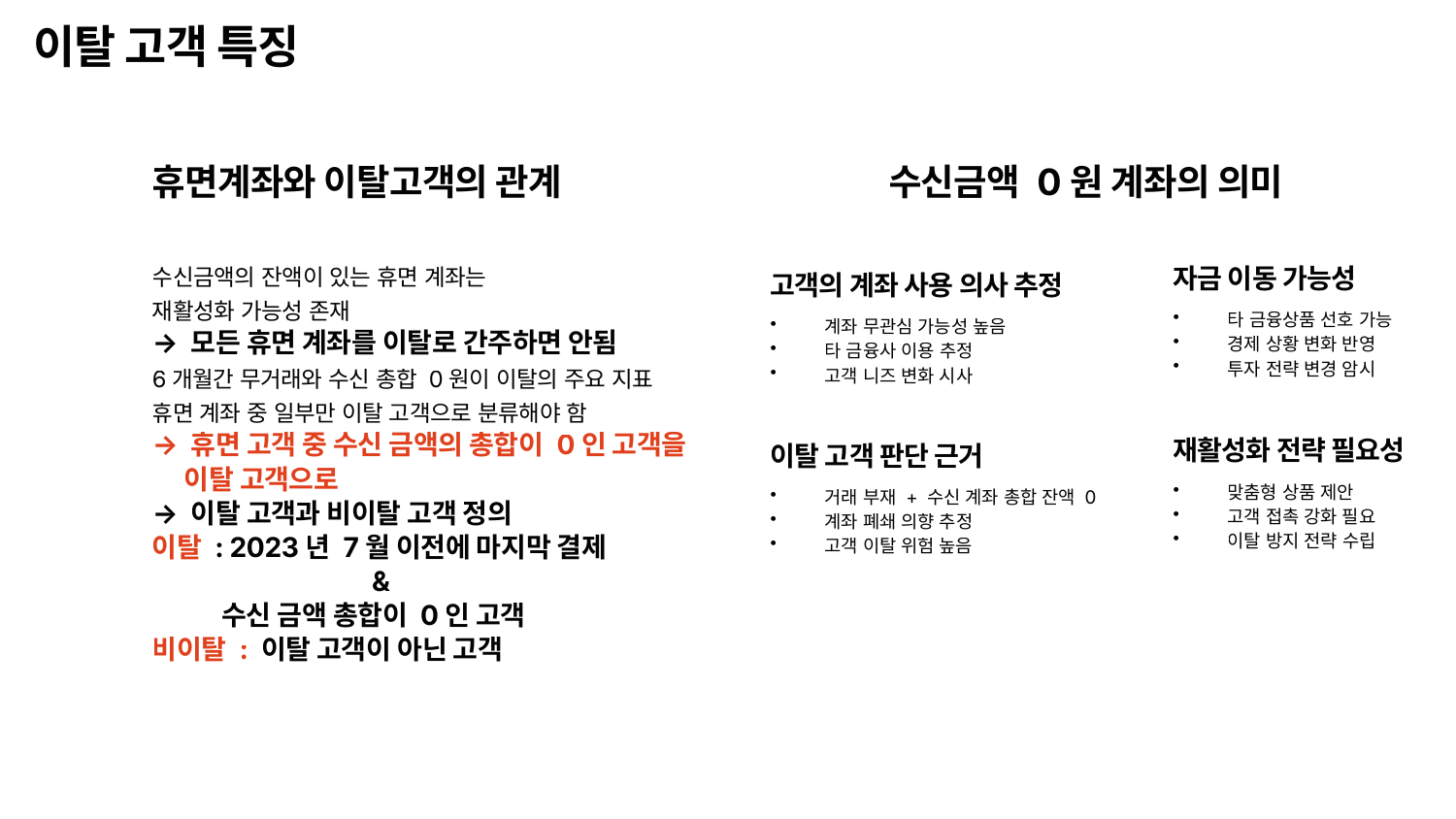

이탈 고객 특징
휴면계좌와 이탈고객의 관계
수신금액 0원 계좌의 의미

수신금액의 잔액이 있는 휴면 계좌는
재활성화 가능성 존재
→ 모든 휴면 계좌를 이탈로 간주하면 안됨
6개월간 무거래와 수신 총합 0원이 이탈의 주요 지표
휴면 계좌 중 일부만 이탈 고객으로 분류해야 함
→ 휴면 고객 중 수신 금액의 총합이 0인 고객을
    이탈 고객으로
→ 이탈 고객과 비이탈 고객 정의
이탈 : 2023년 7월 이전에 마지막 결제
                                   &
          수신 금액 총합이 0인 고객
비이탈 : 이탈 고객이 아닌 고객

자금 이동 가능성

고객의 계좌 사용 의사 추정
타 금융상품 선호 가능
경제 상황 변화 반영
투자 전략 변경 암시
계좌 무관심 가능성 높음
타 금융사 이용 추정
고객 니즈 변화 시사

재활성화 전략 필요성

이탈 고객 판단 근거
맞춤형 상품 제안
고객 접촉 강화 필요
이탈 방지 전략 수립
거래 부재 + 수신 계좌 총합 잔액 0
계좌 폐쇄 의향 추정
고객 이탈 위험 높음